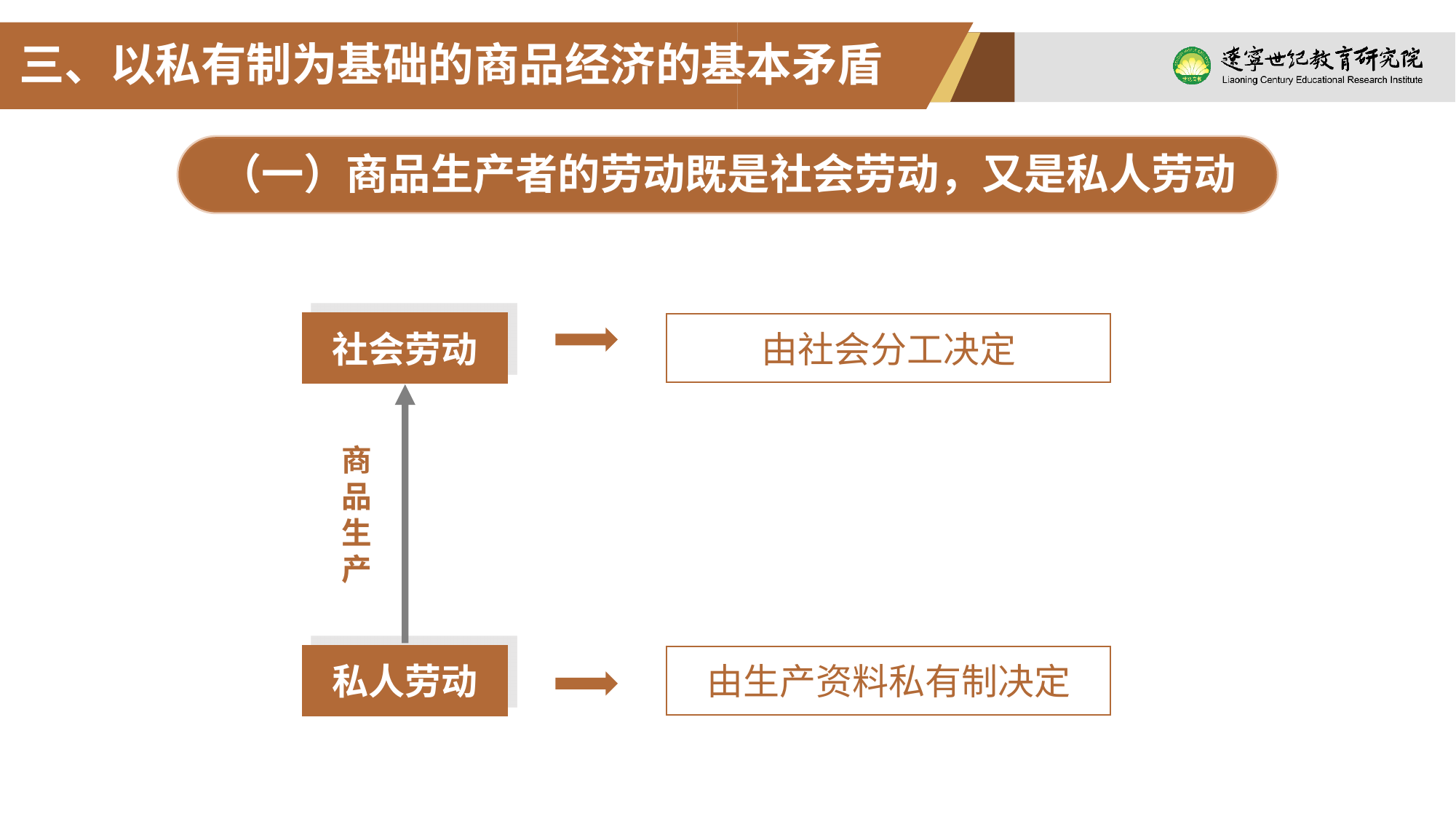

三、以私有制为基础的商品经济的基本矛盾
（一）商品生产者的劳动既是社会劳动，又是私人劳动
社会劳动
由社会分工决定

商
品
生
产
私人劳动
由生产资料私有制决定